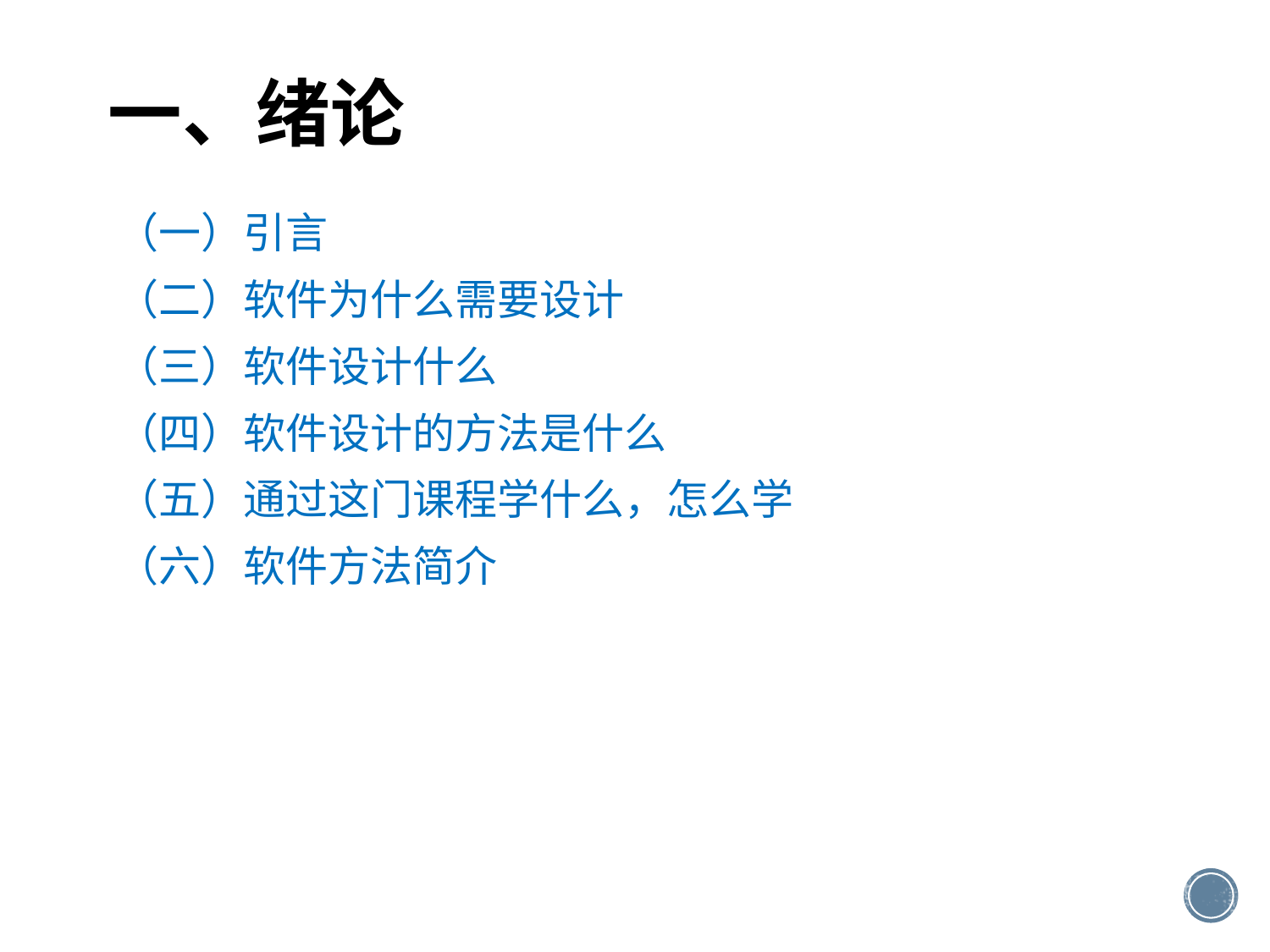

# 一、绪论
（一）引言
（二）软件为什么需要设计
（三）软件设计什么
（四）软件设计的方法是什么
（五）通过这门课程学什么，怎么学
（六）软件方法简介